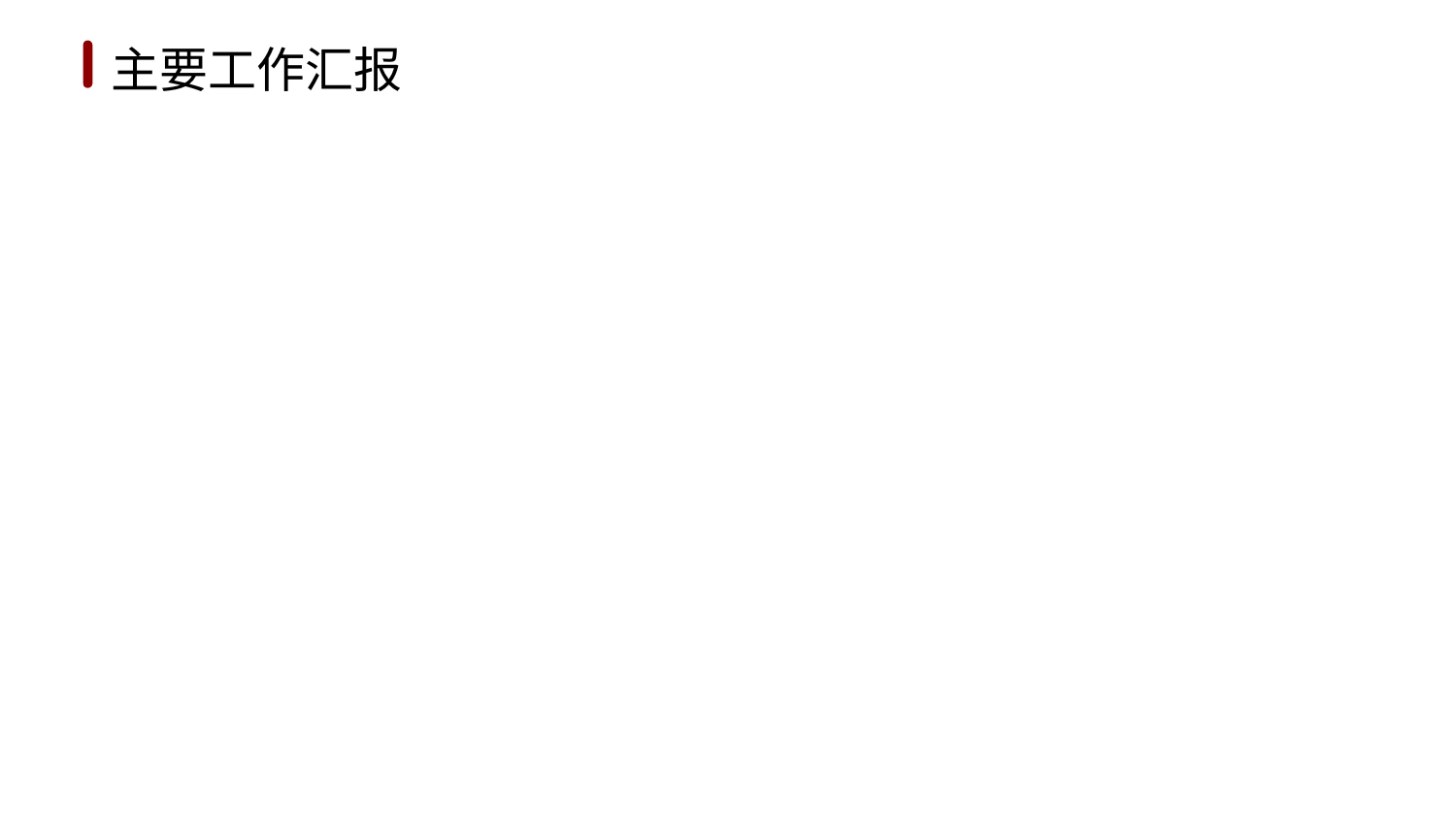

1
2
3
4
5
6
主要工作汇报